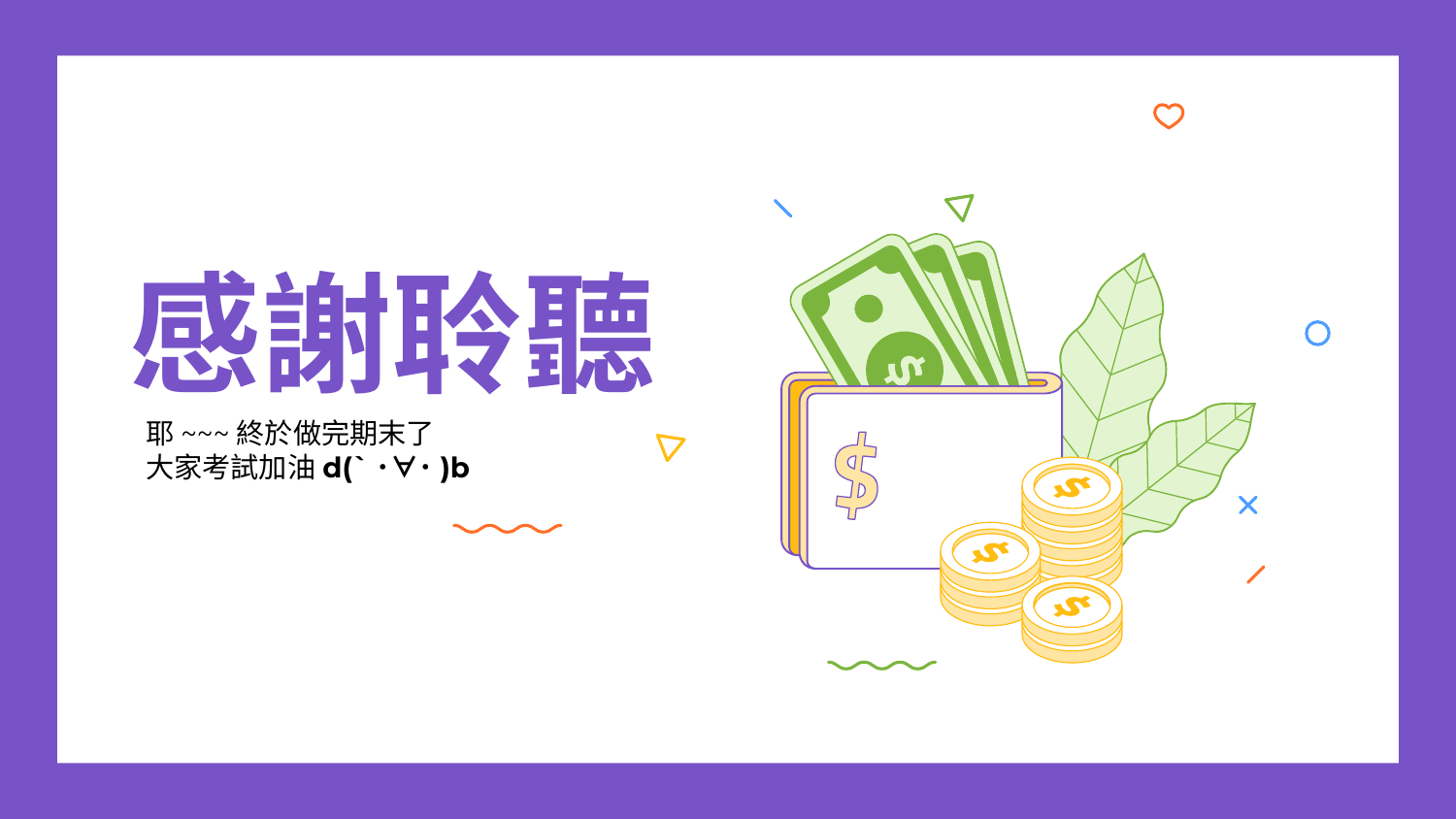

# 感謝聆聽
耶~~~終於做完期末了
大家考試加油d(`･∀･)b

Please keep this slide for attribution